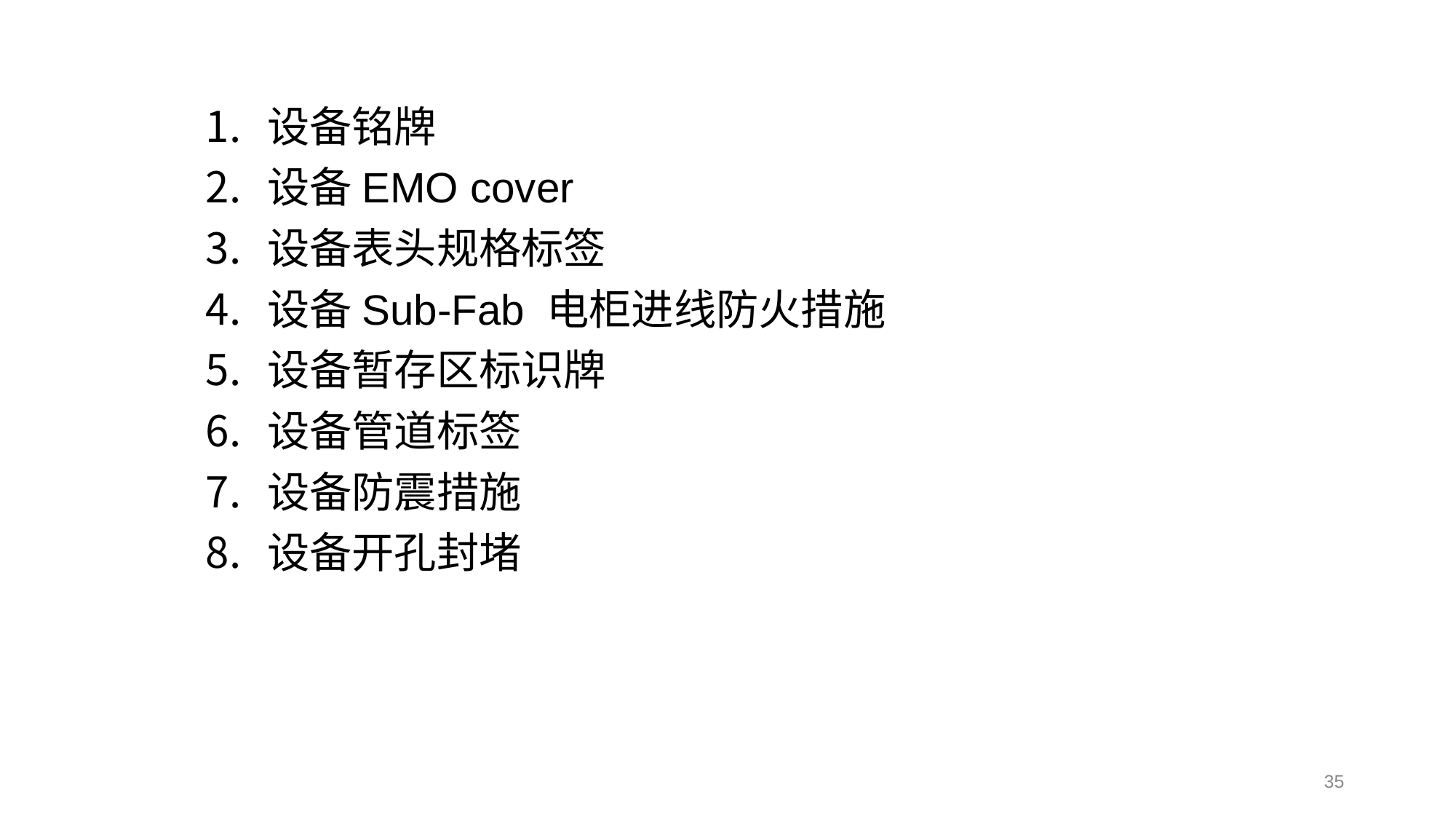

# 设备6S案例本质分析：
设备铭牌
设备EMO cover
设备表头规格标签
设备Sub-Fab 电柜进线防火措施
设备暂存区标识牌
设备管道标签
设备防震措施
设备开孔封堵
35